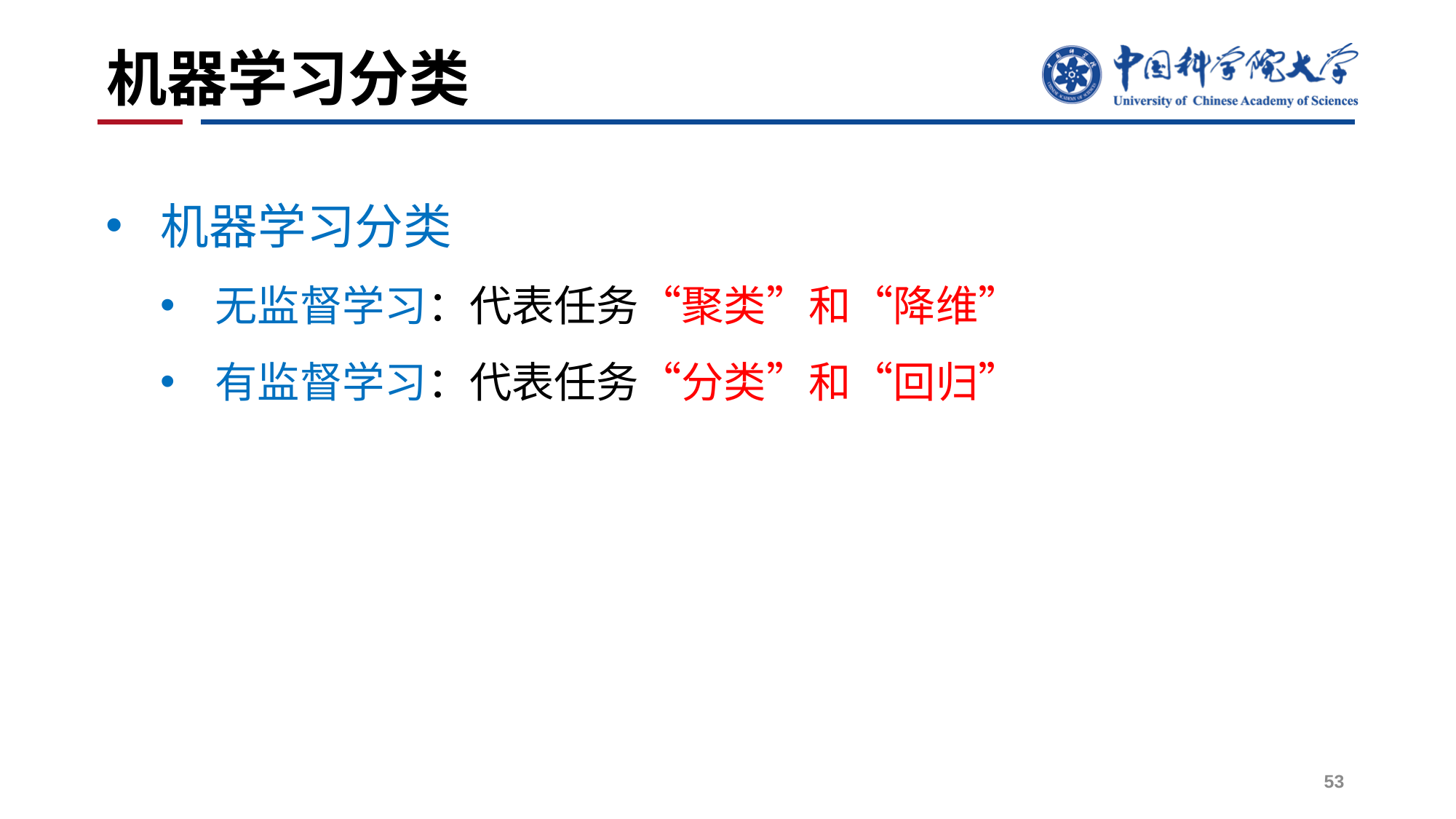

# 机器学习分类
机器学习分类
无监督学习：代表任务“聚类”和“降维”
有监督学习：代表任务“分类”和“回归”

53